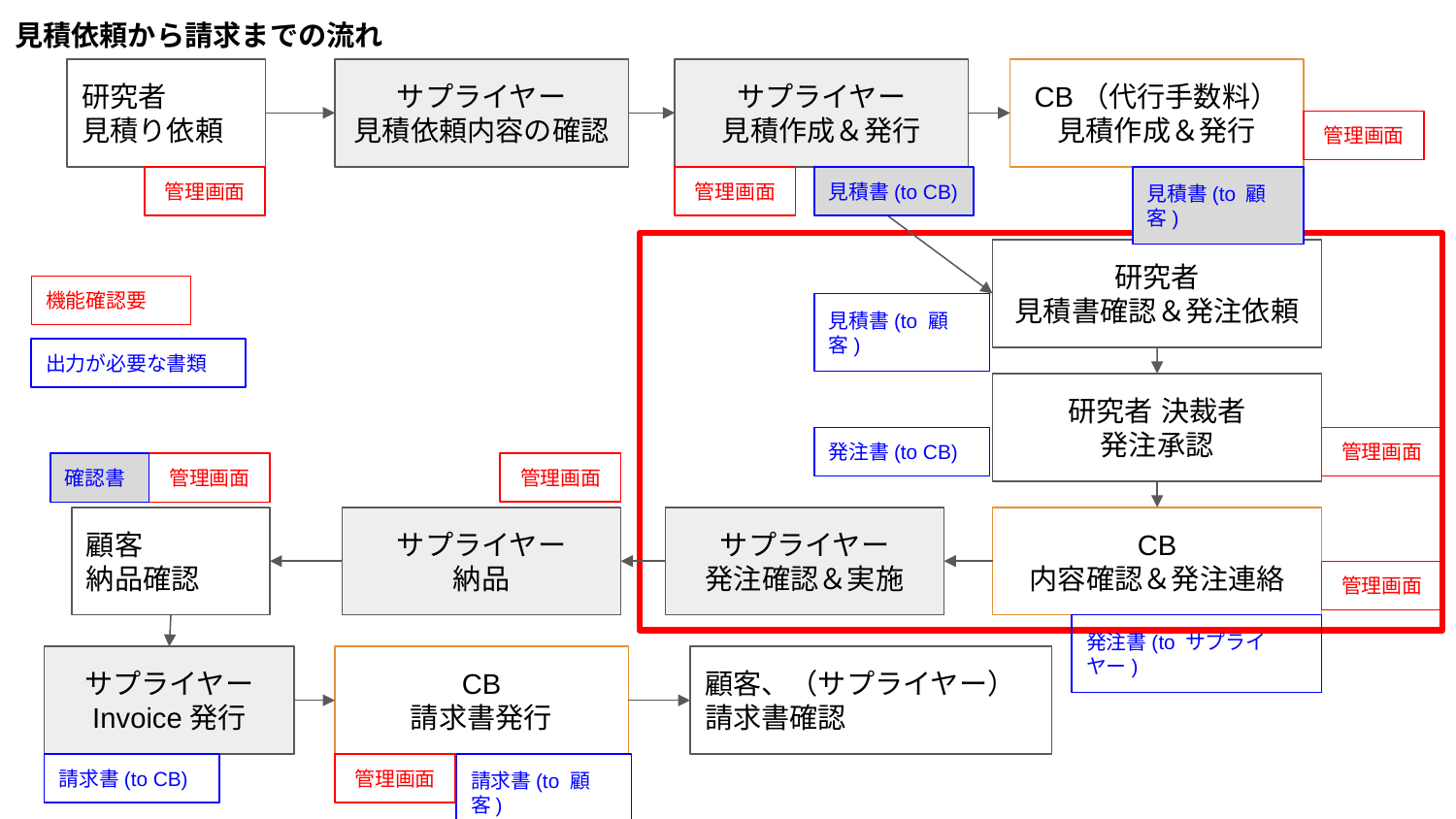

見積依頼から請求までの流れ
研究者
見積り依頼
サプライヤー
見積依頼内容の確認
サプライヤー
見積作成＆発行
CB（代行手数料）
見積作成＆発行
管理画面
管理画面
管理画面
見積書(to CB)
見積書(to 顧客)

研究者
見積書確認＆発注依頼
機能確認要
見積書(to 顧客)
出力が必要な書類
研究者 決裁者
発注承認
発注書(to CB)
管理画面
管理画面
確認書
管理画面
顧客
納品確認
サプライヤー
納品
サプライヤー
発注確認＆実施
CB
内容確認＆発注連絡
管理画面
発注書(to サプライヤー)
サプライヤー
Invoice発行
CB
請求書発行
顧客、（サプライヤー）
請求書確認
請求書(to CB)
管理画面
請求書(to 顧客)